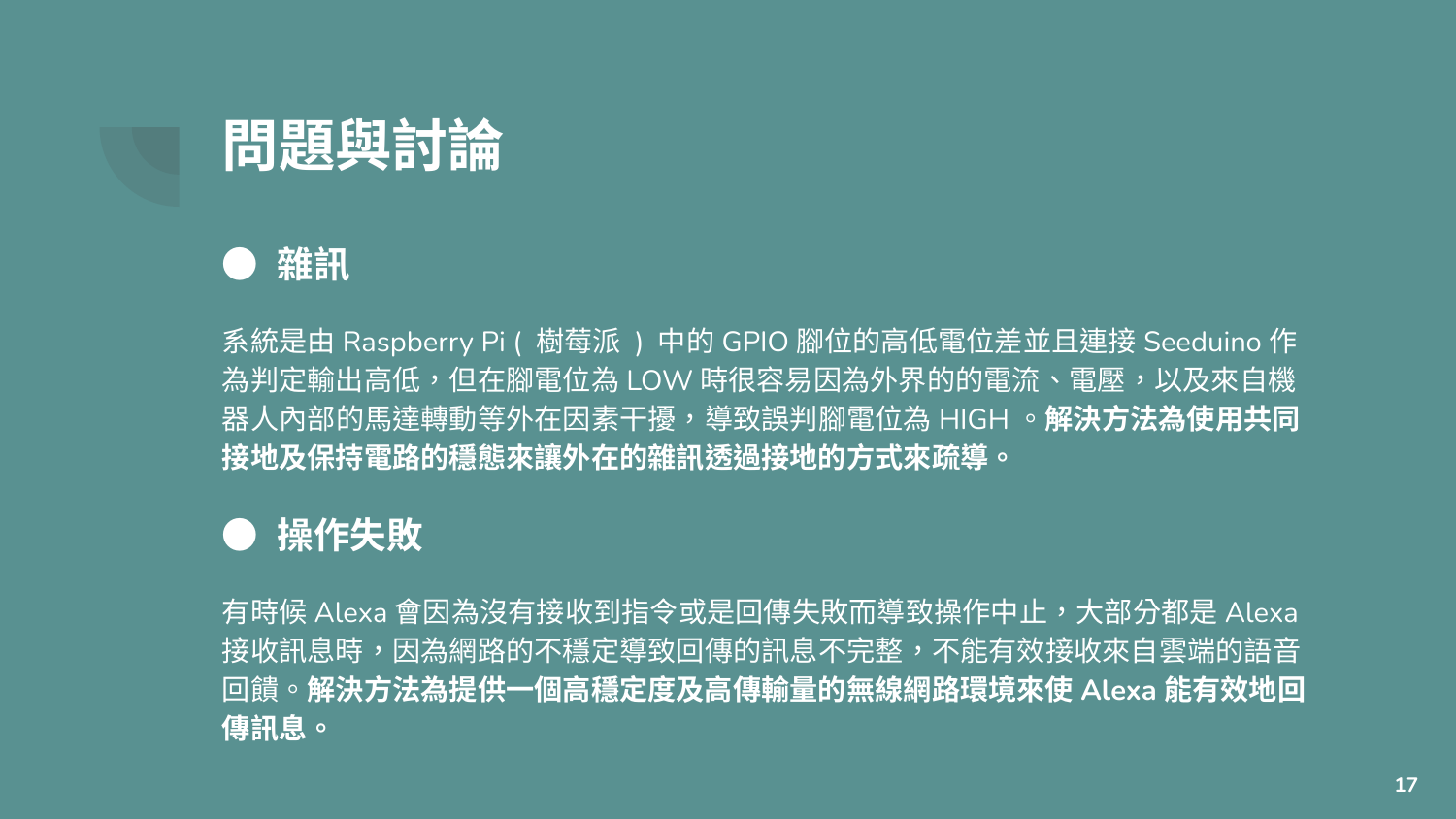

# 問題與討論
● 雜訊
系統是由Raspberry Pi ( 樹莓派 ) 中的GPIO腳位的高低電位差並且連接Seeduino作為判定輸出高低，但在腳電位為LOW時很容易因為外界的的電流、電壓，以及來自機器人內部的馬達轉動等外在因素干擾，導致誤判腳電位為HIGH。解決方法為使用共同接地及保持電路的穩態來讓外在的雜訊透過接地的方式來疏導。
● 操作失敗
有時候Alexa會因為沒有接收到指令或是回傳失敗而導致操作中止，大部分都是Alexa接收訊息時，因為網路的不穩定導致回傳的訊息不完整，不能有效接收來自雲端的語音回饋。解決方法為提供一個高穩定度及高傳輸量的無線網路環境來使Alexa能有效地回傳訊息。

17